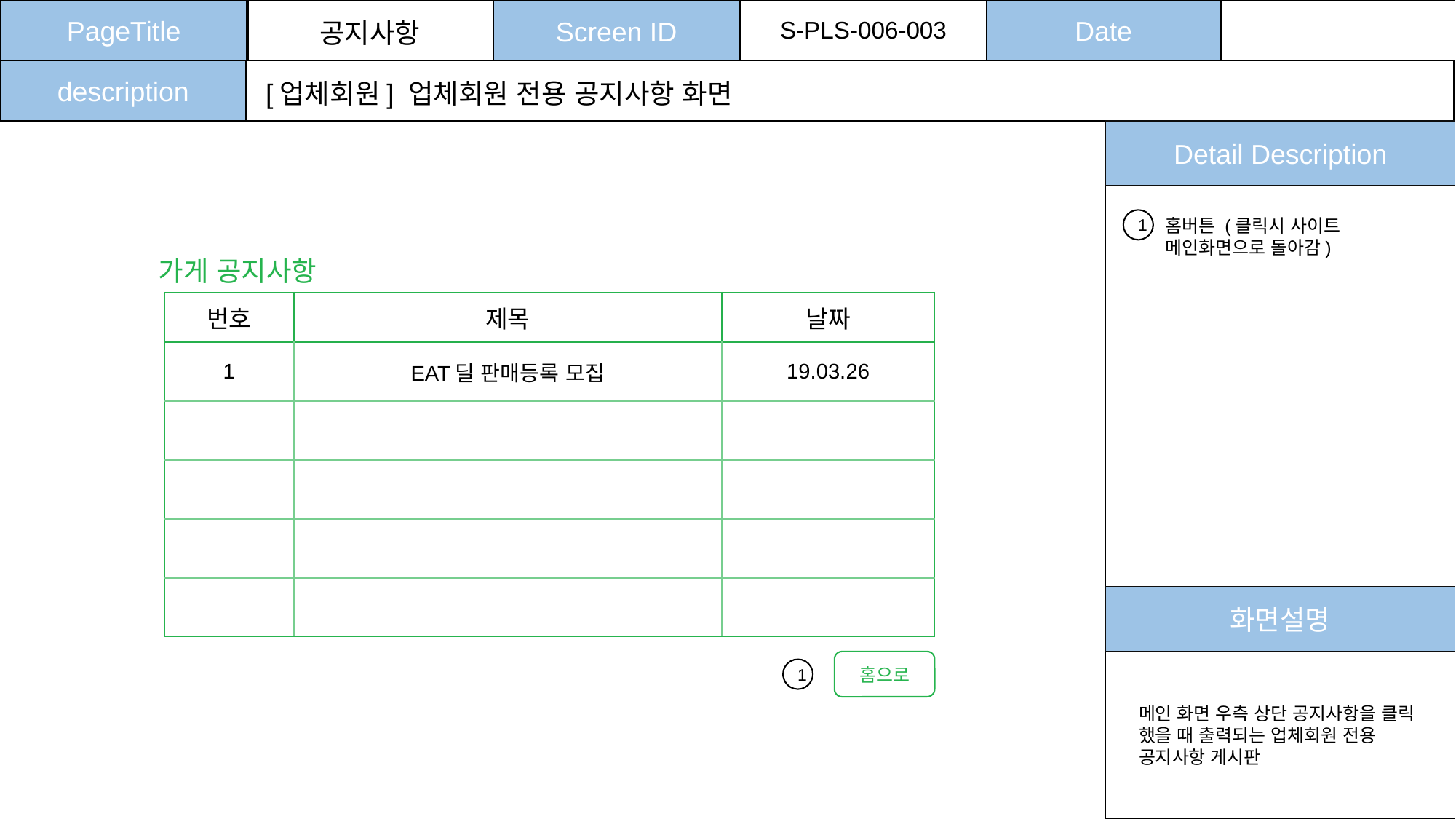

Date

PageTitle

Screen ID

S-PLS-006-003
공지사항
description

[업체회원] 업체회원 전용 공지사항 화면

Detail Description
홈버튼 (클릭시 사이트 메인화면으로 돌아감)
1
가게 공지사항
| 번호 | 제목 | 날짜 |
| --- | --- | --- |
| 1 | EAT딜 판매등록 모집 | 19.03.26 |
|  |  |  |
|  |  |  |
|  |  |  |
|  |  |  |
화면설명
홈으로
1
메인 화면 우측 상단 공지사항을 클릭 했을 때 출력되는 업체회원 전용 공지사항 게시판